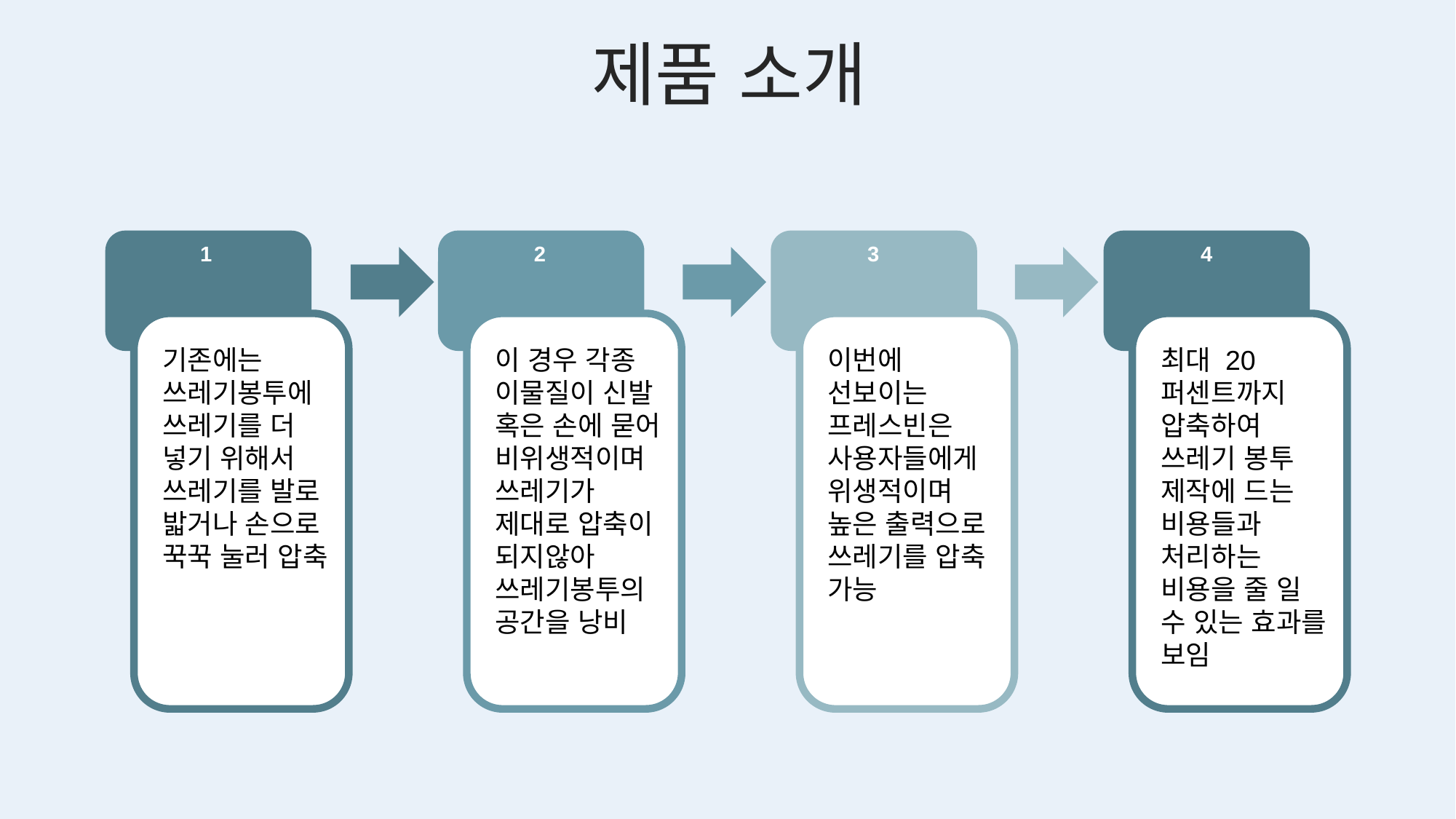

제품 소개

1

기존에는 쓰레기봉투에 쓰레기를 더 넣기 위해서 쓰레기를 발로 밟거나 손으로 꾹꾹 눌러 압축

2

이 경우 각종 이물질이 신발 혹은 손에 묻어 비위생적이며 쓰레기가 제대로 압축이 되지않아 쓰레기봉투의 공간을 낭비

3

이번에 선보이는 프레스빈은 사용자들에게 위생적이며 높은 출력으로 쓰레기를 압축 가능

4

최대 20퍼센트까지 압축하여 쓰레기 봉투 제작에 드는 비용들과 처리하는 비용을 줄 일 수 있는 효과를 보임